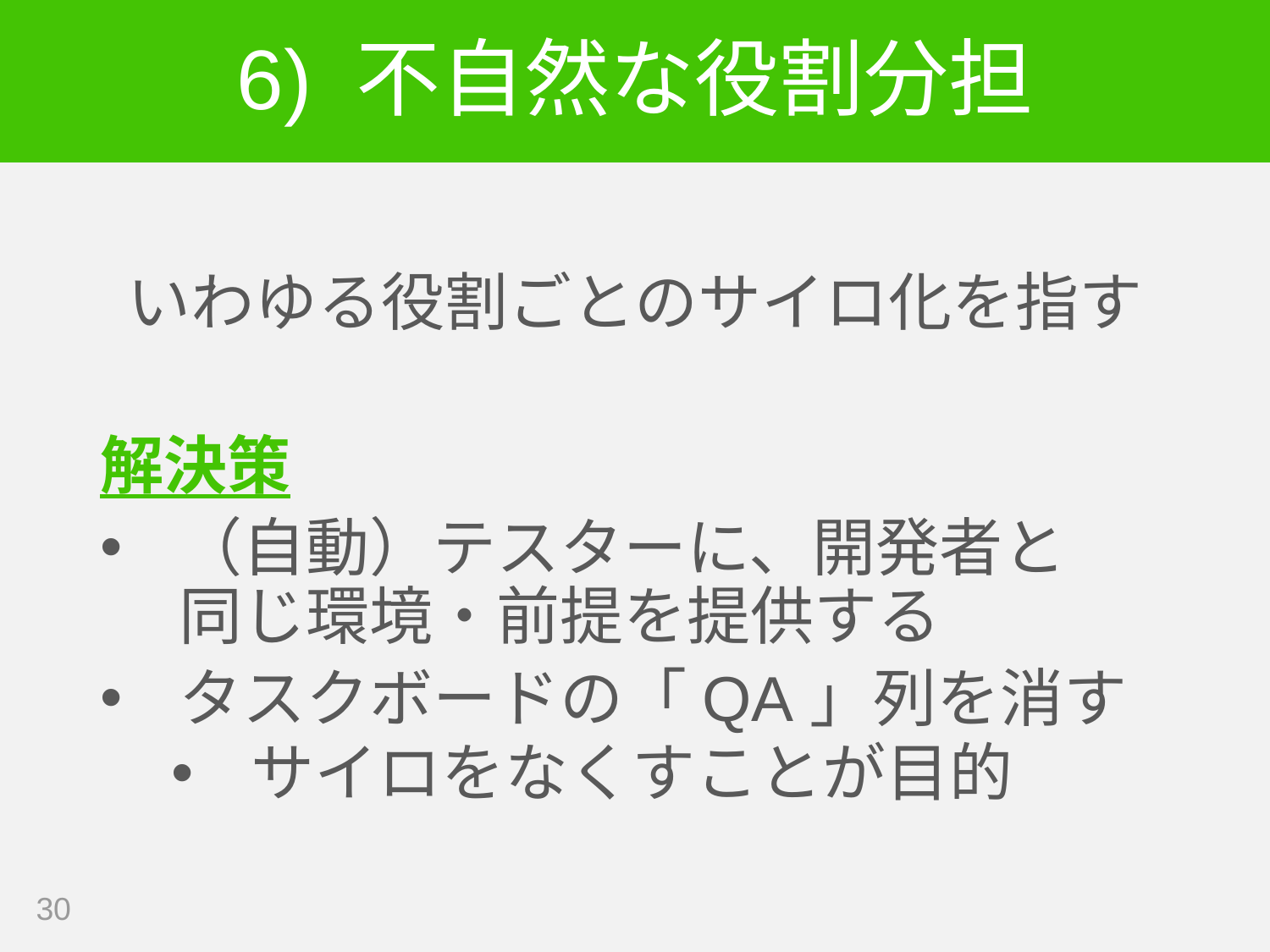

# 6) 不自然な役割分担
いわゆる役割ごとのサイロ化を指す

解決策
（自動）テスターに、開発者と
同じ環境・前提を提供する
タスクボードの「QA」列を消す
サイロをなくすことが目的
30